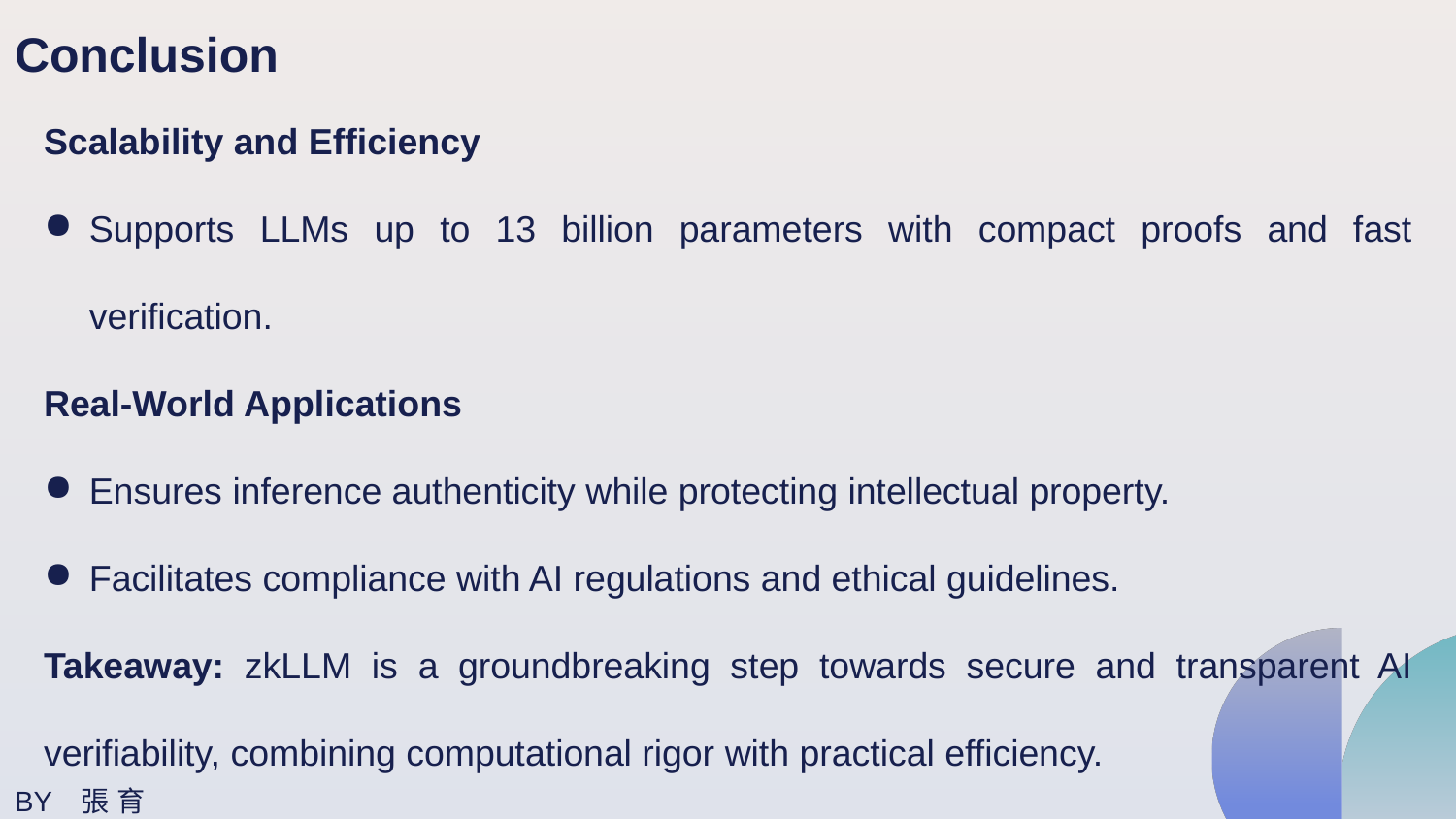

Conclusion
Scalability and Efficiency
Supports LLMs up to 13 billion parameters with compact proofs and fast verification.
Real-World Applications
Ensures inference authenticity while protecting intellectual property.
Facilitates compliance with AI regulations and ethical guidelines.
Takeaway: zkLLM is a groundbreaking step towards secure and transparent AI verifiability, combining computational rigor with practical efficiency.
BY 張育丞